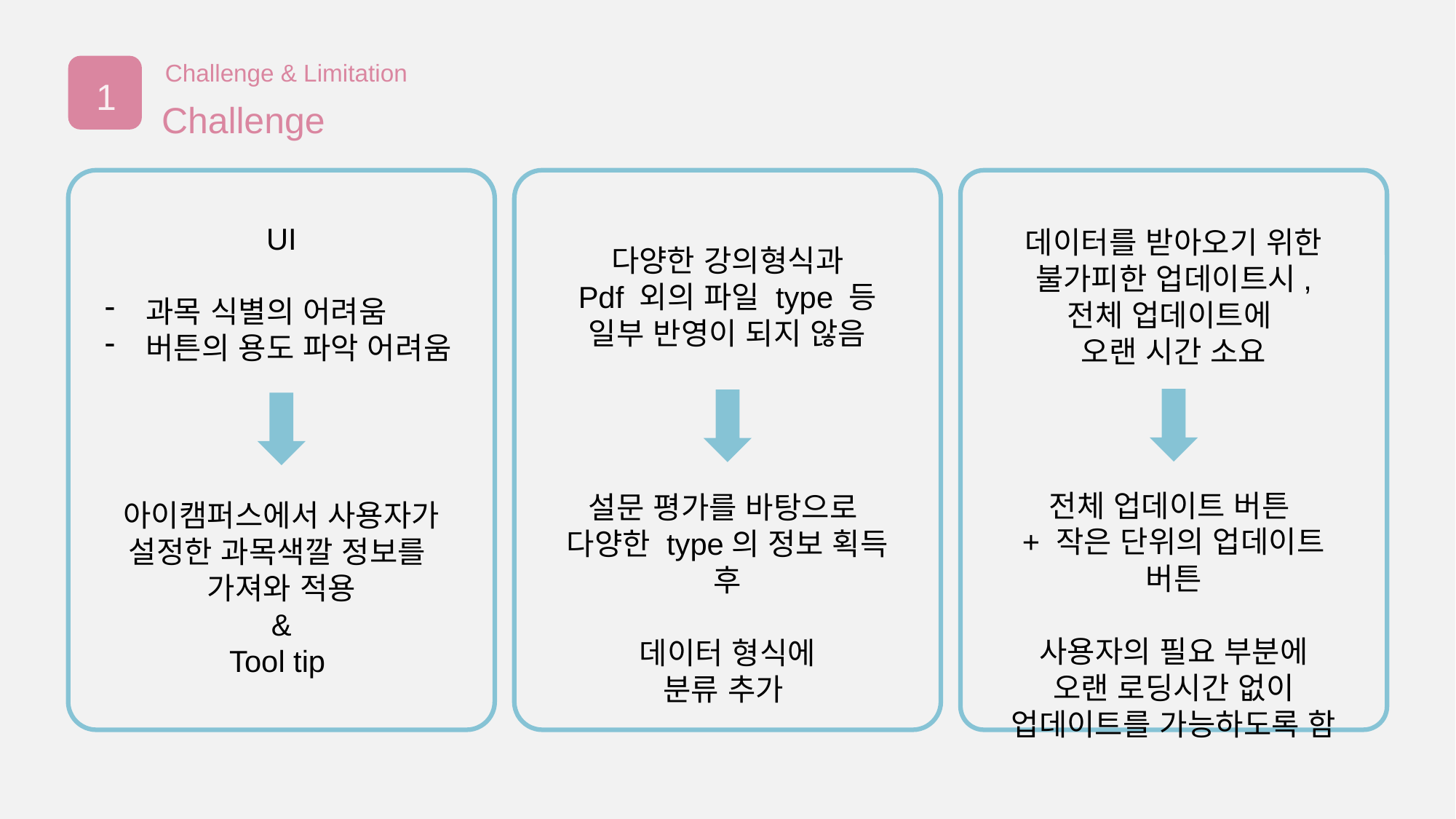

Challenge & Limitation

1
Challenge

UI

과목 식별의 어려움
버튼의 용도 파악 어려움
데이터를 받아오기 위한
불가피한 업데이트시,
전체 업데이트에
오랜 시간 소요
다양한 강의형식과
Pdf 외의 파일 type 등
일부 반영이 되지 않음

전체 업데이트 버튼
+ 작은 단위의 업데이트 버튼

사용자의 필요 부분에
오랜 로딩시간 없이 업데이트를 가능하도록 함
설문 평가를 바탕으로
다양한 type의 정보 획득 후

데이터 형식에
분류 추가
아이캠퍼스에서 사용자가 설정한 과목색깔 정보를
가져와 적용
&
Tool tip